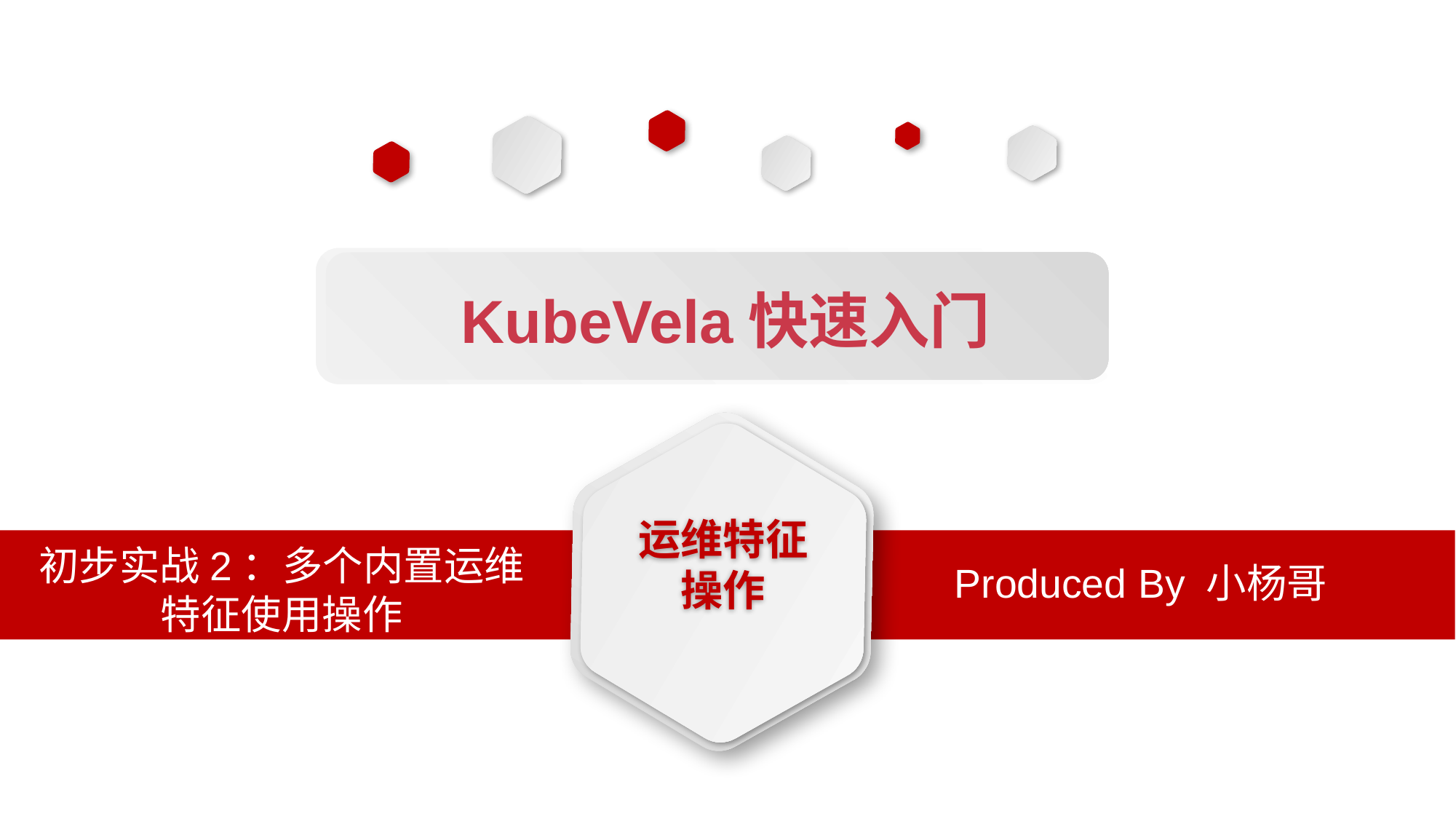

KubeVela快速入门

运维特征
操作

初步实战2：多个内置运维特征使用操作
Produced By 小杨哥